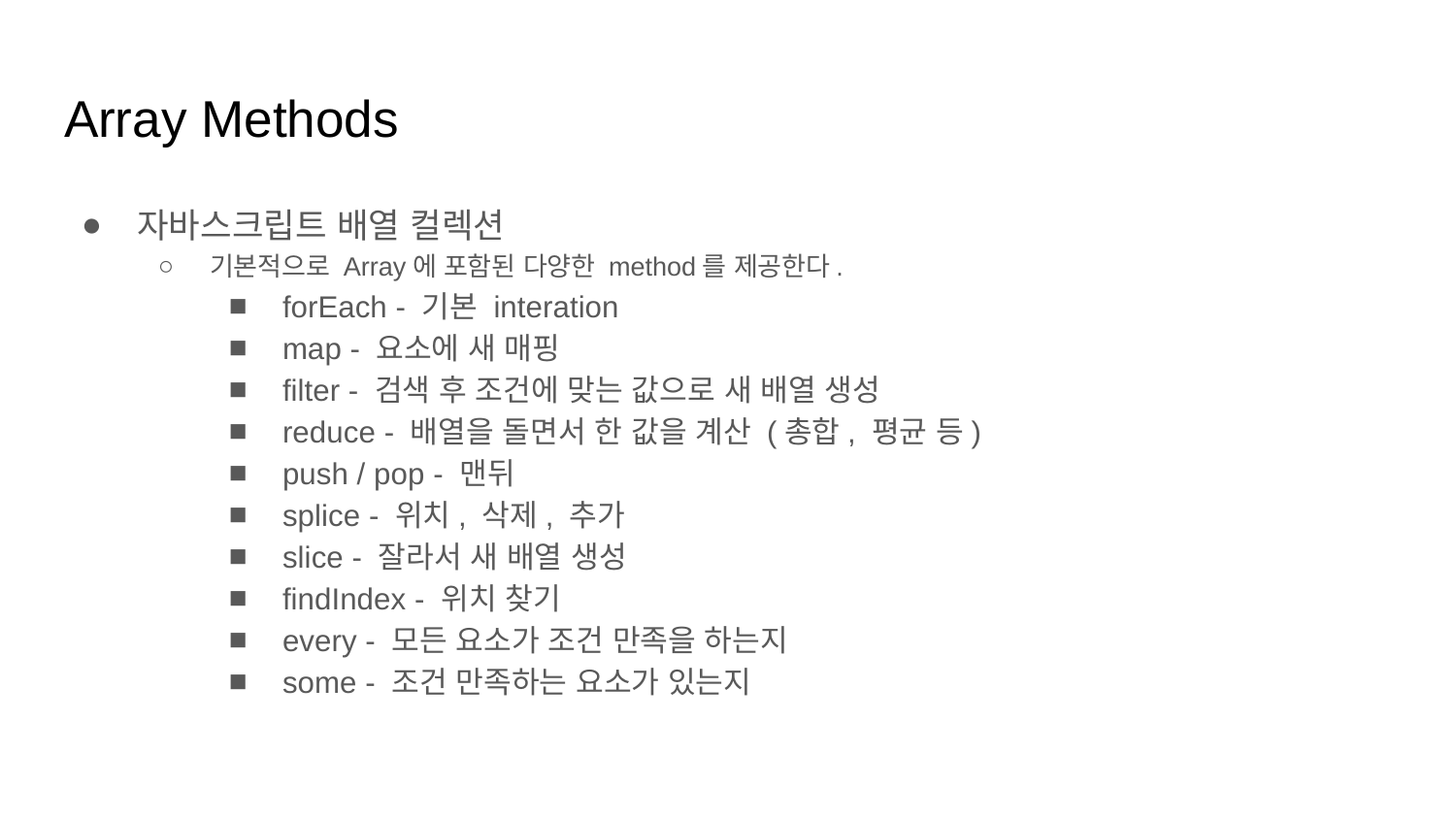

# Array Methods
자바스크립트 배열 컬렉션
기본적으로 Array에 포함된 다양한 method를 제공한다.
forEach - 기본 interation
map - 요소에 새 매핑
filter - 검색 후 조건에 맞는 값으로 새 배열 생성
reduce - 배열을 돌면서 한 값을 계산 (총합, 평균 등)
push / pop - 맨뒤
splice - 위치, 삭제, 추가
slice - 잘라서 새 배열 생성
findIndex - 위치 찾기
every - 모든 요소가 조건 만족을 하는지
some - 조건 만족하는 요소가 있는지